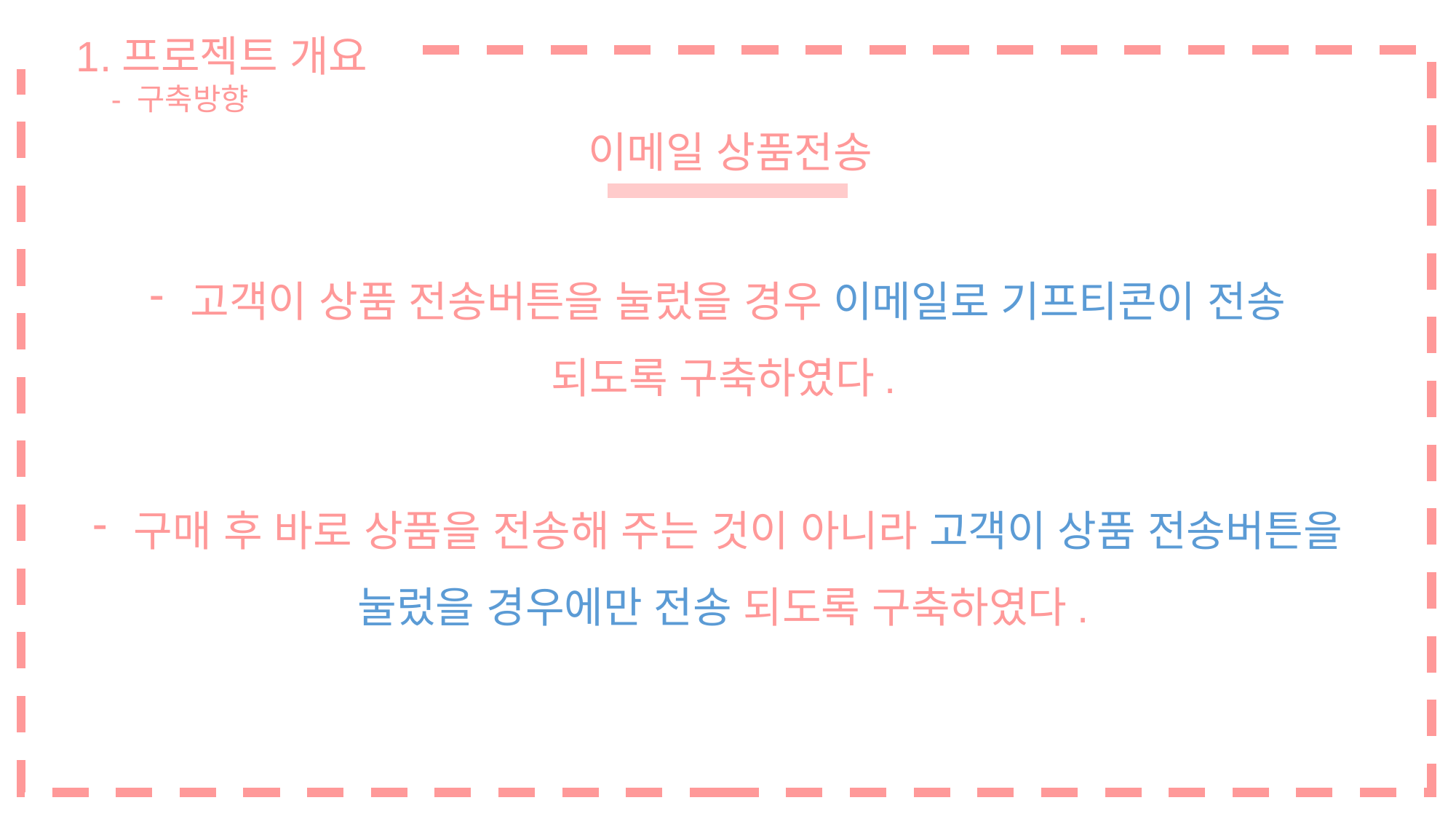

1.프로젝트 개요
       - 구축방향

이메일 상품전송

고객이 상품 전송버튼을 눌렀을 경우 이메일로 기프티콘이 전송
되도록 구축하였다.

구매 후 바로 상품을 전송해 주는 것이 아니라 고객이 상품 전송버튼을
눌렀을 경우에만 전송 되도록 구축하였다.